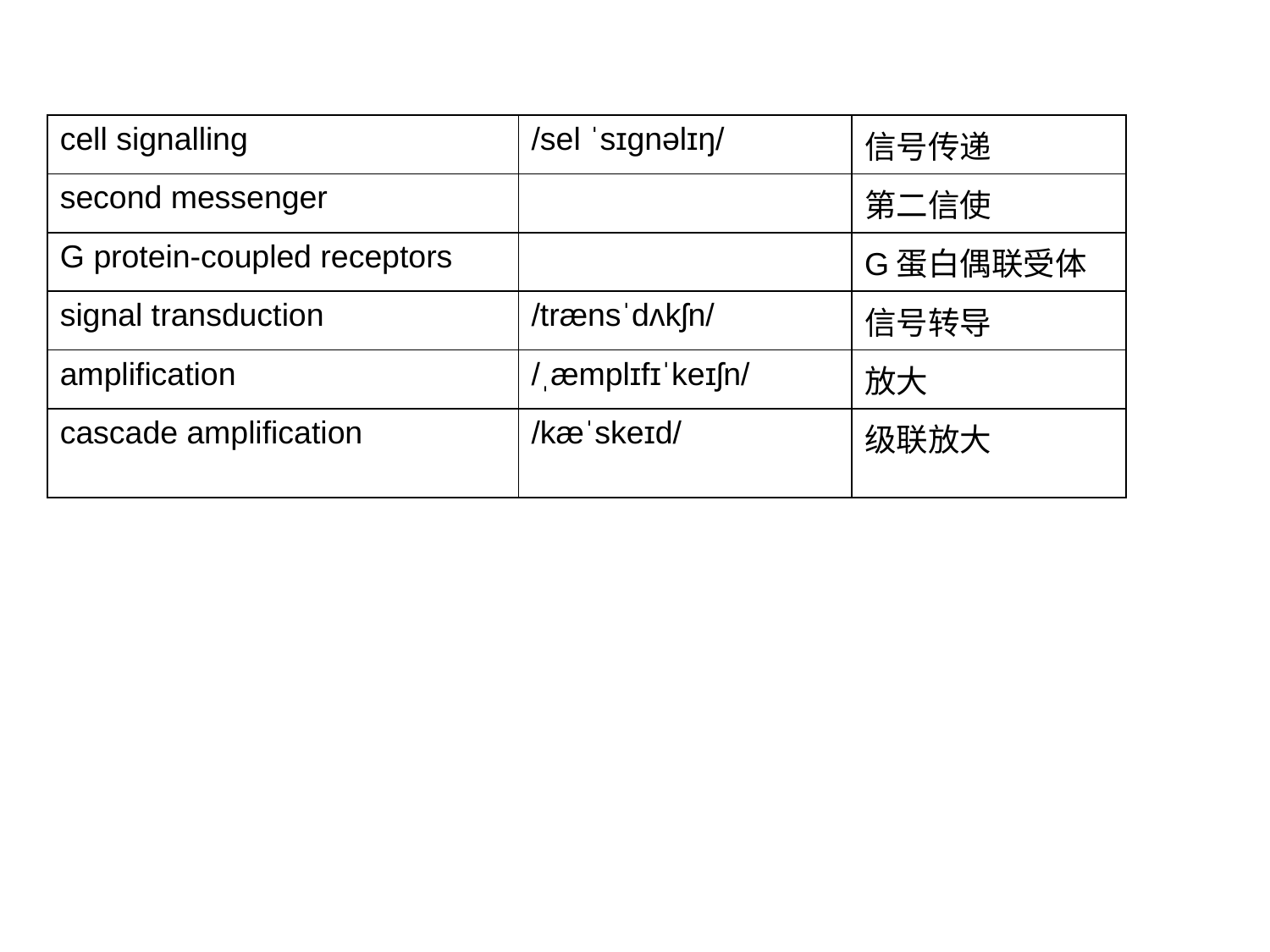

| cell signalling | /sel ˈsɪɡnəlɪŋ/ | 信号传递 |
| --- | --- | --- |
| second messenger |  | 第二信使 |
| G protein-coupled receptors |  | G蛋白偶联受体 |
| signal transduction | /trænsˈdʌkʃn/ | 信号转导 |
| amplification | /ˌæmplɪfɪˈkeɪʃn/ | 放大 |
| cascade amplification | /kæˈskeɪd/ | 级联放大 |